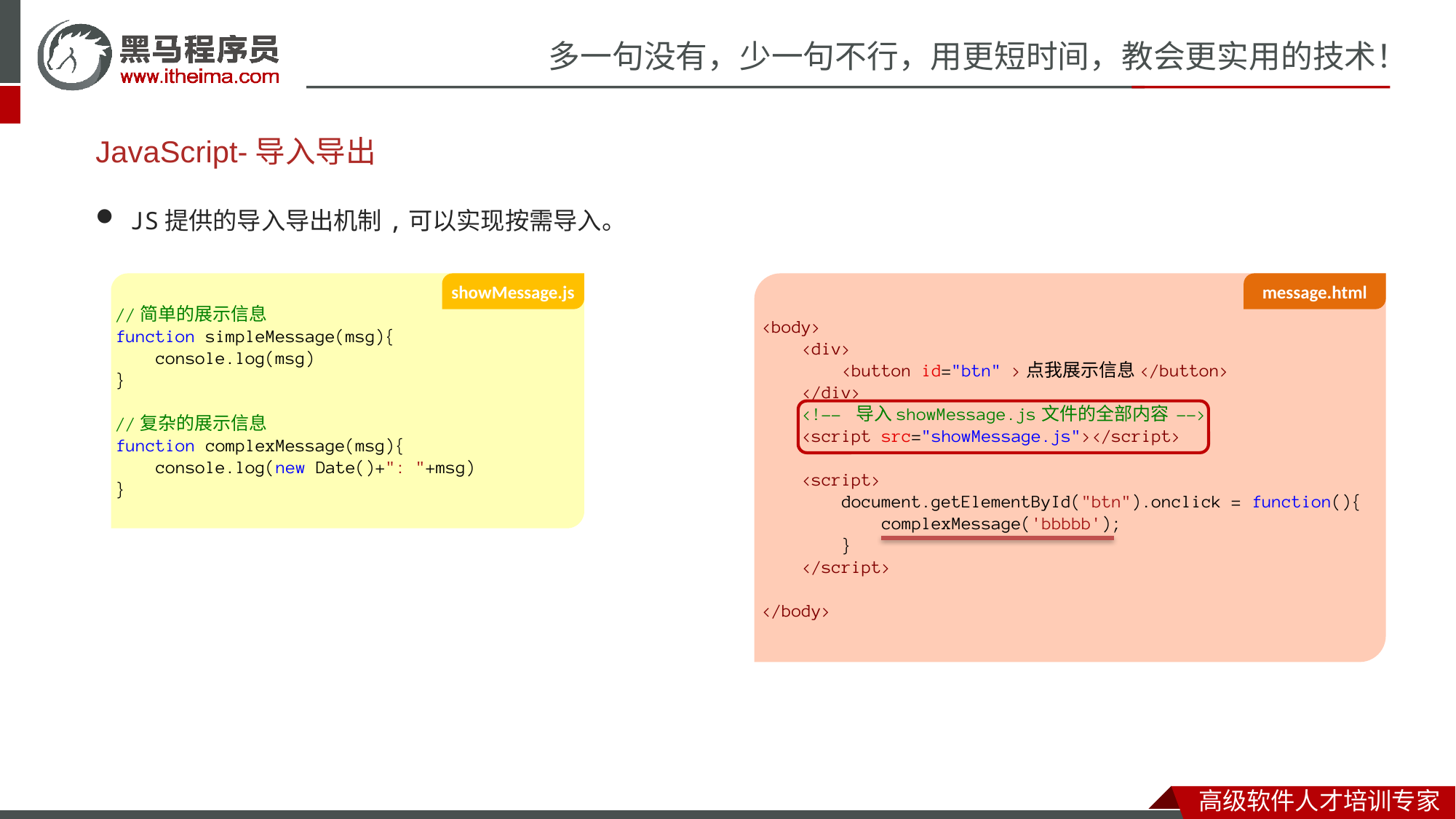

# JavaScript-导入导出
JS提供的导入导出机制,可以实现按需导入。
<body>
    <div>
        <button id="btn" >点我展示信息</button>
    </div>
    <!-- 导入showMessage.js文件的全部内容 -->
    <script src="showMessage.js"></script>

    <script>
        document.getElementById("btn").onclick = function(){
            complexMessage('bbbbb');
        }
    </script>
</body>
message.html
//简单的展示信息
function simpleMessage(msg){
    console.log(msg)
}
//复杂的展示信息
function complexMessage(msg){
    console.log(new Date()+": "+msg)
}
showMessage.js